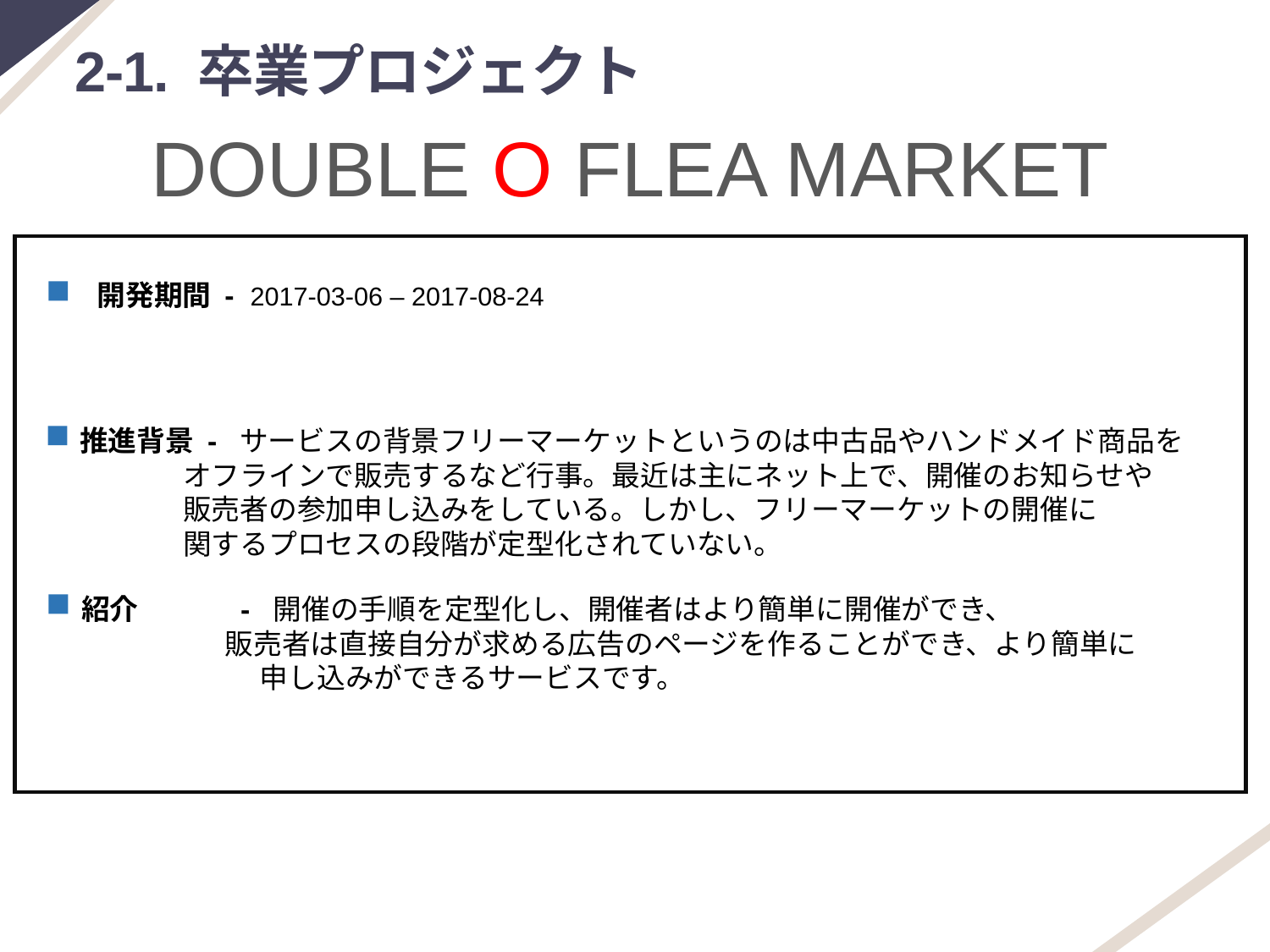

2-1. 卒業プロジェクト
DOUBLE O FLEA MARKET

開発期間 -  2017-03-06 – 2017-08-24

推進背景 -  サービスの背景フリーマーケットというのは中古品やハンドメイド商品を
            オフラインで販売するなど行事。最近は主にネット上で、開催のお知らせや
            販売者の参加申し込みをしている。しかし、フリーマーケットの開催に
            関するプロセスの段階が定型化されていない。

紹介 	-  開催の手順を定型化し、開催者はより簡単に開催ができ、
　　　    販売者は直接自分が求める広告のページを作ることができ、より簡単に	   申し込みができるサービスです。